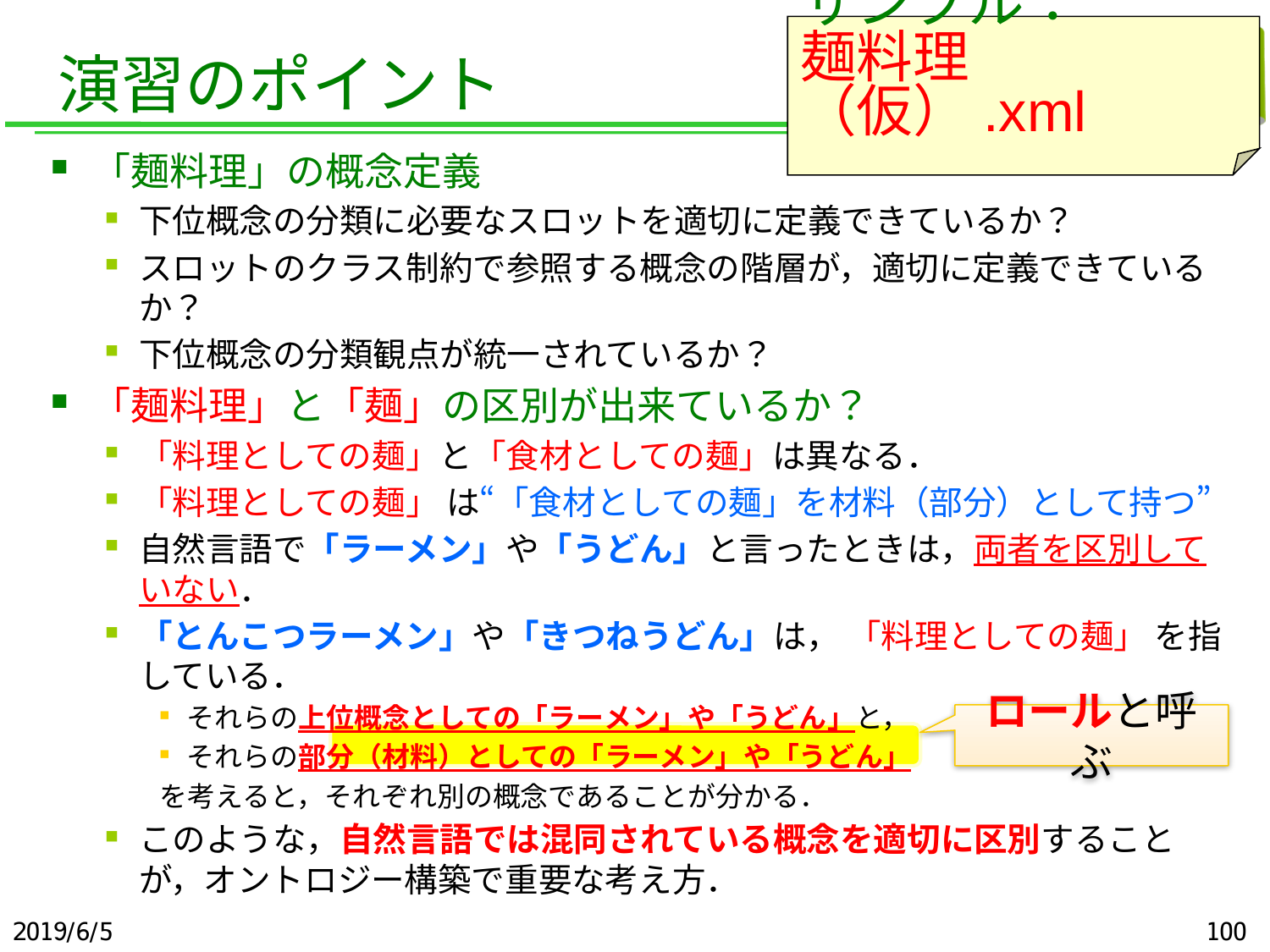

サンプル：
麺料理（仮）.xml
# 演習のポイント
「麺料理」の概念定義
下位概念の分類に必要なスロットを適切に定義できているか？
スロットのクラス制約で参照する概念の階層が，適切に定義できているか？
下位概念の分類観点が統一されているか？
「麺料理」と「麺」の区別が出来ているか？
「料理としての麺」と「食材としての麺」は異なる．
「料理としての麺」 は“「食材としての麺」を材料（部分）として持つ”
自然言語で「ラーメン」や「うどん」と言ったときは，両者を区別していない．
「とんこつラーメン」や「きつねうどん」は， 「料理としての麺」 を指している．
それらの上位概念としての「ラーメン」や「うどん」と，
それらの部分（材料）としての「ラーメン」や「うどん」
を考えると，それぞれ別の概念であることが分かる．
このような，自然言語では混同されている概念を適切に区別することが，オントロジー構築で重要な考え方．

ロールと呼ぶ

2019/6/5
100